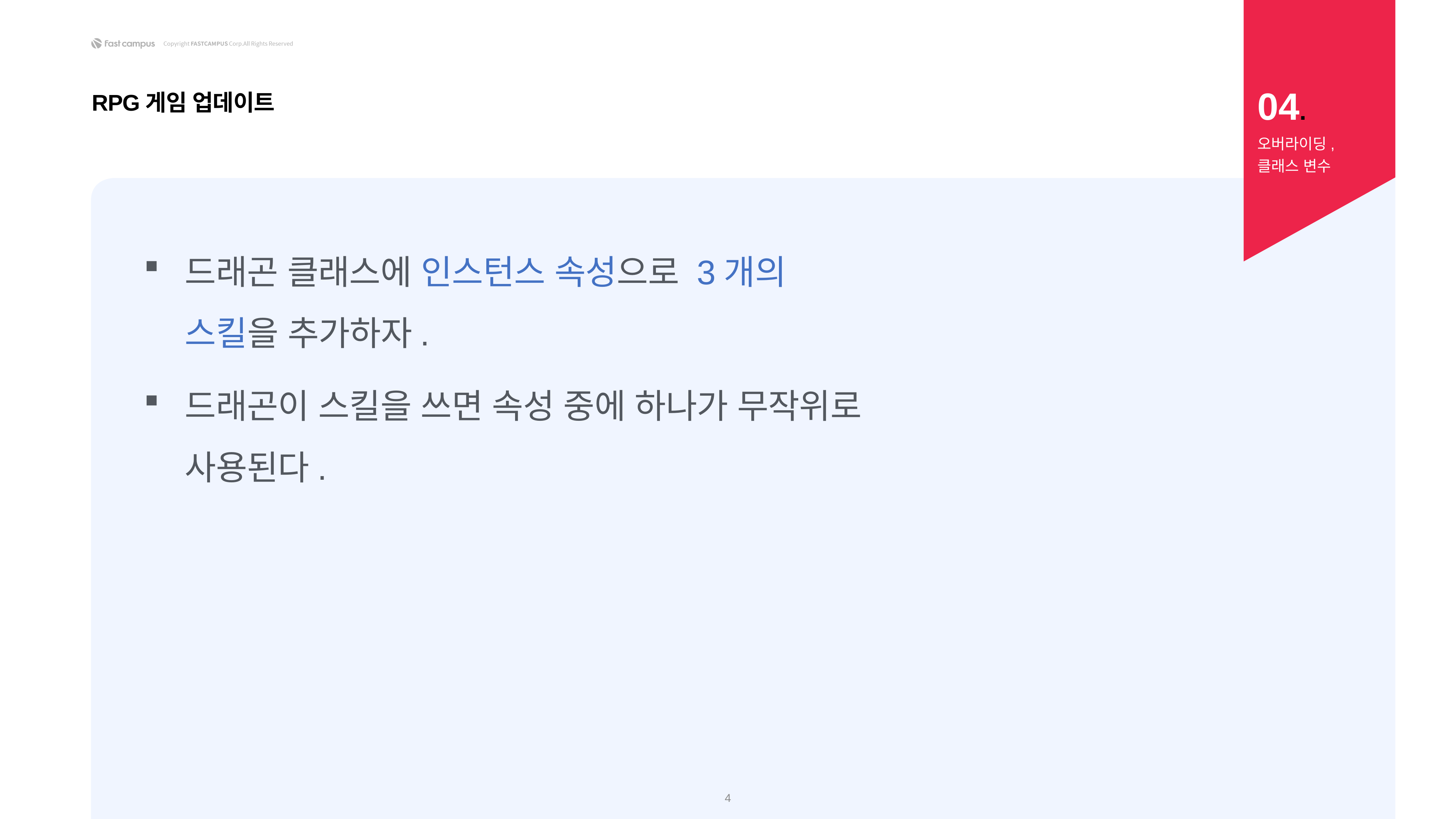

04.
RPG게임 업데이트
오버라이딩,
클래스 변수
드래곤 클래스에 인스턴스 속성으로 3개의 스킬을 추가하자.
드래곤이 스킬을 쓰면 속성 중에 하나가 무작위로 사용된다.
4